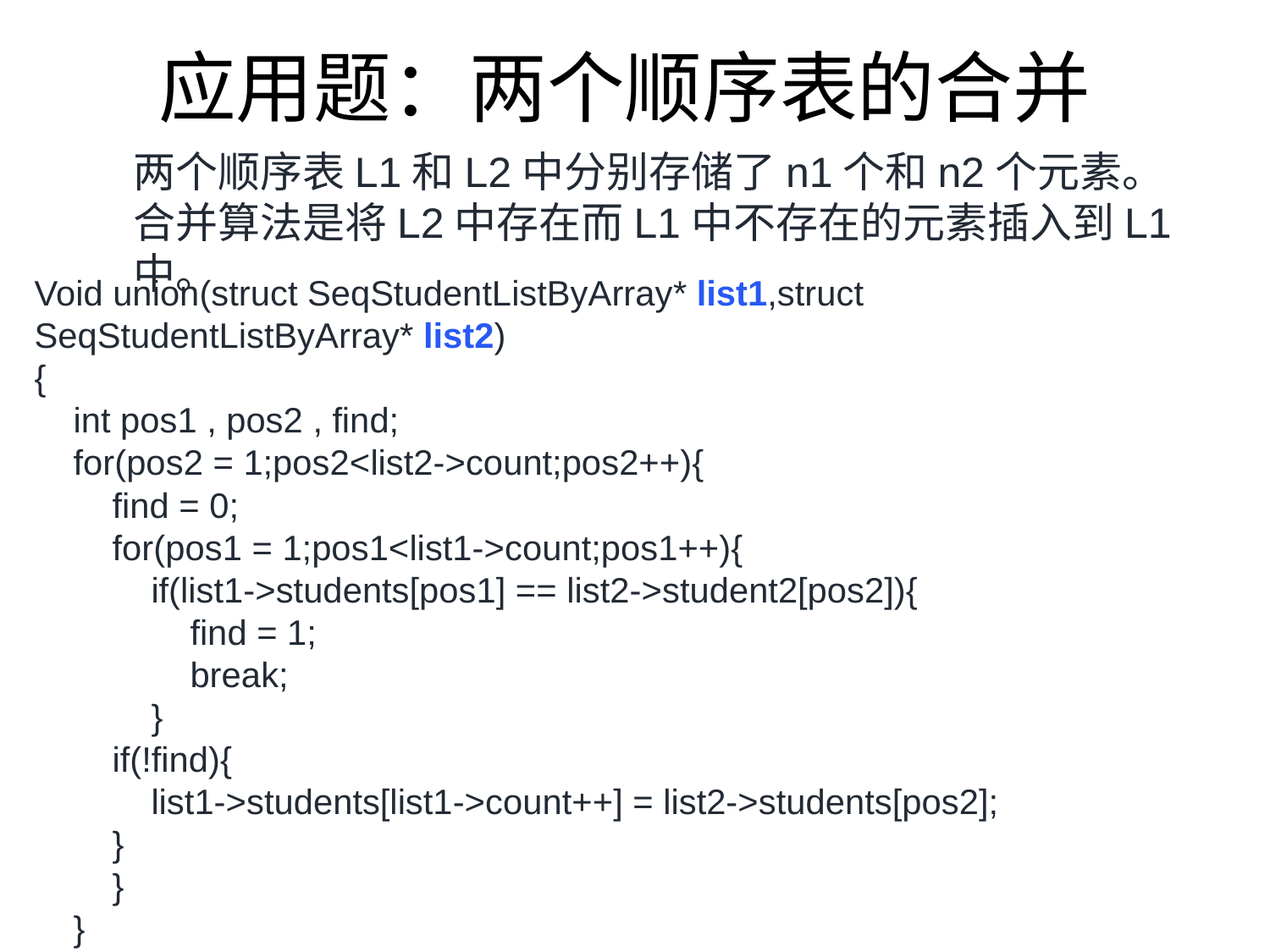

应用题：两个顺序表的合并
两个顺序表L1和L2中分别存储了n1个和n2个元素。合并算法是将L2中存在而L1中不存在的元素插入到L1中。
Void union(struct SeqStudentListByArray* list1,struct SeqStudentListByArray* list2)
{
    int pos1 , pos2 , find;
    for(pos2 = 1;pos2<list2->count;pos2++){
        find = 0;
        for(pos1 = 1;pos1<list1->count;pos1++){
            if(list1->students[pos1] == list2->student2[pos2]){
                find = 1;
                break;
            }
        if(!find){
            list1->students[list1->count++] = list2->students[pos2];
        }
        }
    }
}